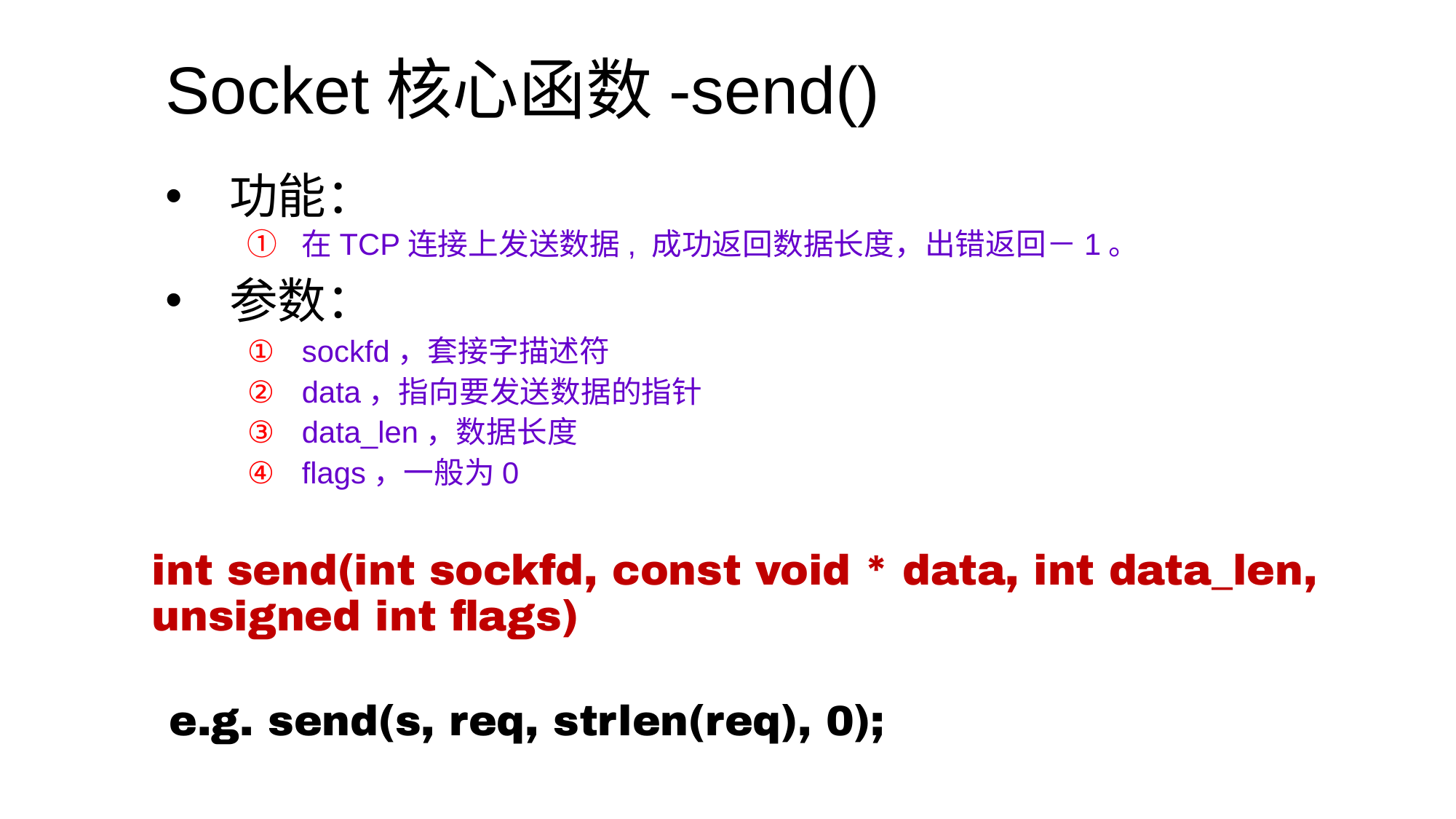

Socket核心函数-send()
功能：
在TCP连接上发送数据, 成功返回数据长度，出错返回－1。
参数：
sockfd，套接字描述符
data，指向要发送数据的指针
data_len，数据长度
flags，一般为0

int send(int sockfd, const void * data, int data_len, unsigned int flags)
e.g. send(s, req, strlen(req), 0);